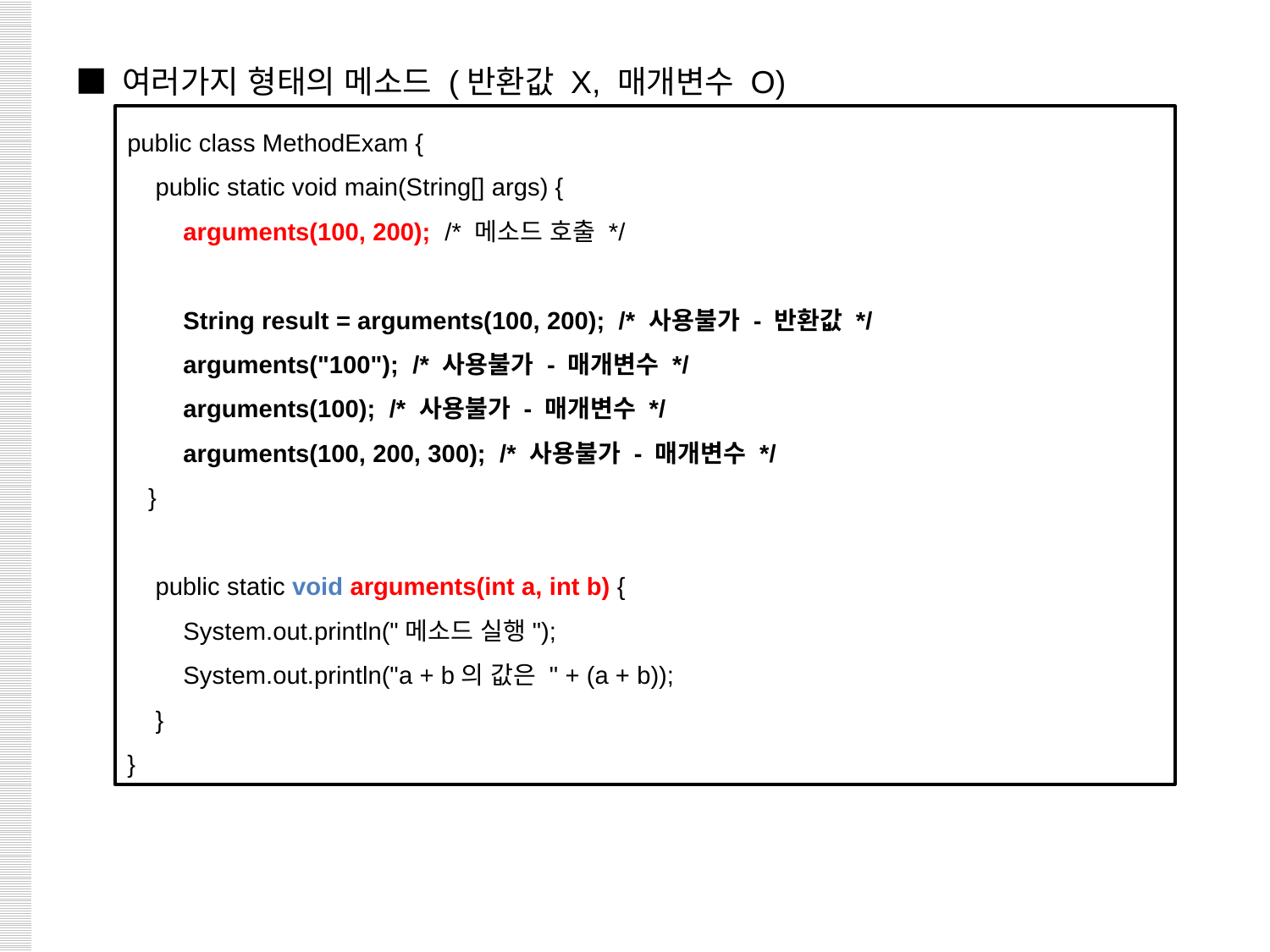

■ 여러가지 형태의 메소드 (반환값 X, 매개변수 O)
public class MethodExam {
    public static void main(String[] args) {
        arguments(100, 200);  /* 메소드 호출 */

        String result = arguments(100, 200);  /* 사용불가 - 반환값 */
        arguments("100");  /* 사용불가 - 매개변수 */
        arguments(100);  /* 사용불가 - 매개변수 */
        arguments(100, 200, 300);  /* 사용불가 - 매개변수 */
   }

    public static void arguments(int a, int b) {
        System.out.println("메소드 실행");
        System.out.println("a + b의 값은 " + (a + b));
    }
}